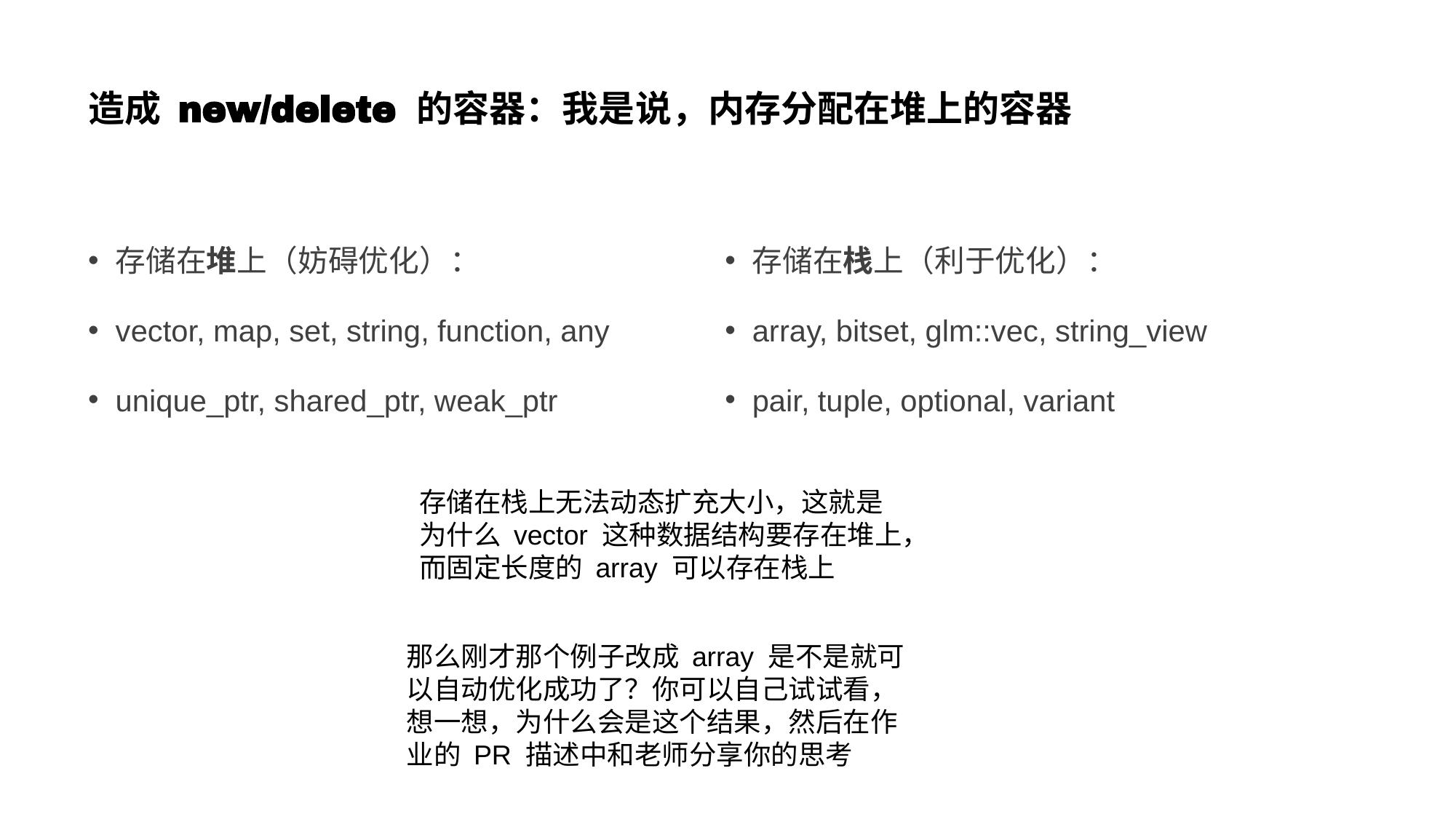

# 造成 new/delete 的容器：我是说，内存分配在堆上的容器
存储在堆上（妨碍优化）：
vector, map, set, string, function, any
unique_ptr, shared_ptr, weak_ptr

存储在栈上（利于优化）：
array, bitset, glm::vec, string_view
pair, tuple, optional, variant
存储在栈上无法动态扩充大小，这就是为什么 vector 这种数据结构要存在堆上，而固定长度的 array 可以存在栈上
那么刚才那个例子改成 array 是不是就可以自动优化成功了？你可以自己试试看，想一想，为什么会是这个结果，然后在作业的 PR 描述中和老师分享你的思考